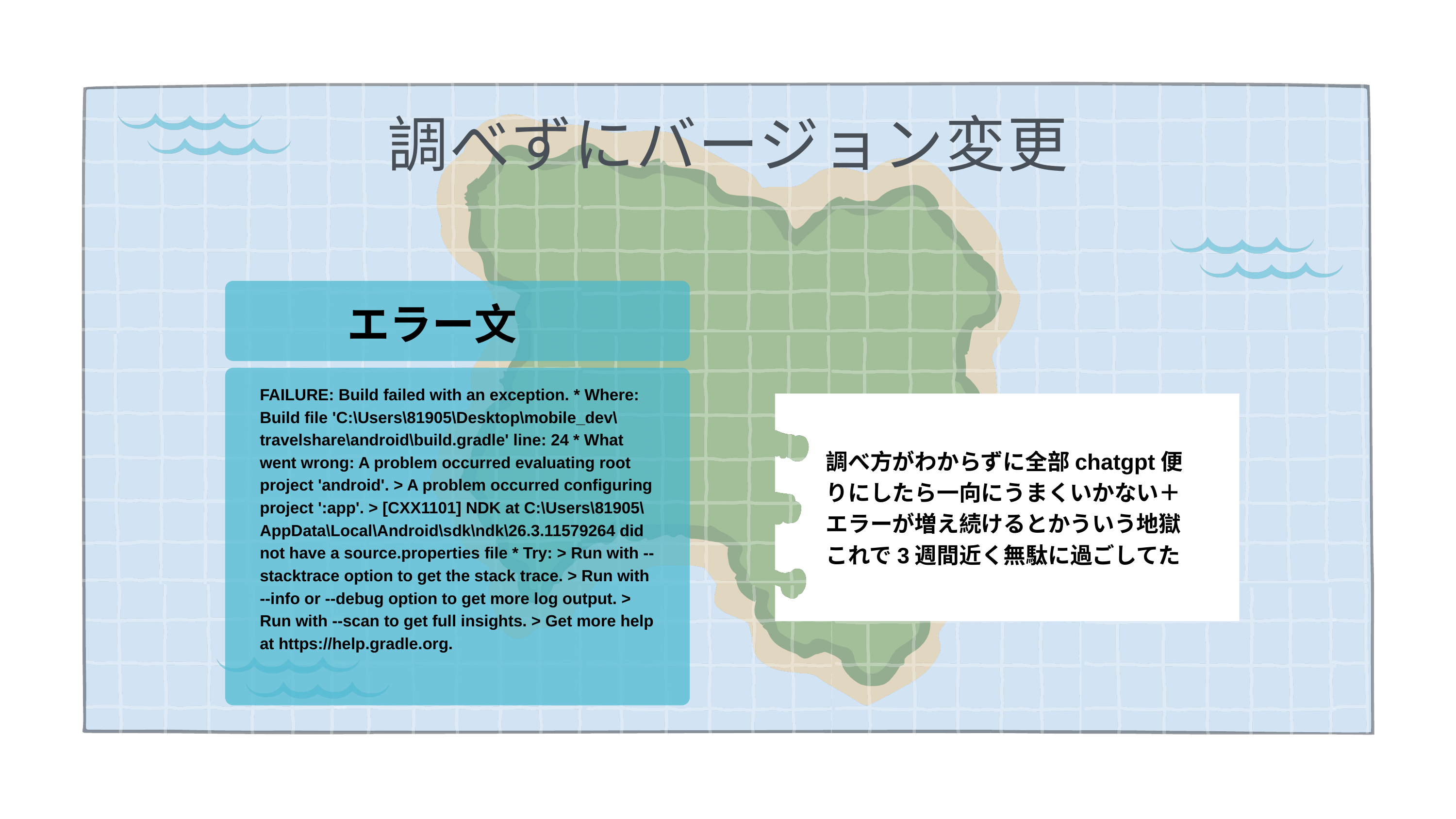

調べずにバージョン変更

エラー文

FAILURE: Build failed with an exception. * Where: Build file 'C:\Users\81905\Desktop\mobile_dev\travelshare\android\build.gradle' line: 24 * What went wrong: A problem occurred evaluating root project 'android'. > A problem occurred configuring project ':app'. > [CXX1101] NDK at C:\Users\81905\AppData\Local\Android\sdk\ndk\26.3.11579264 did not have a source.properties file * Try: > Run with --stacktrace option to get the stack trace. > Run with --info or --debug option to get more log output. > Run with --scan to get full insights. > Get more help at https://help.gradle.org.

調べ方がわからずに全部chatgpt便りにしたら一向にうまくいかない＋エラーが増え続けるとかういう地獄これで3週間近く無駄に過ごしてた